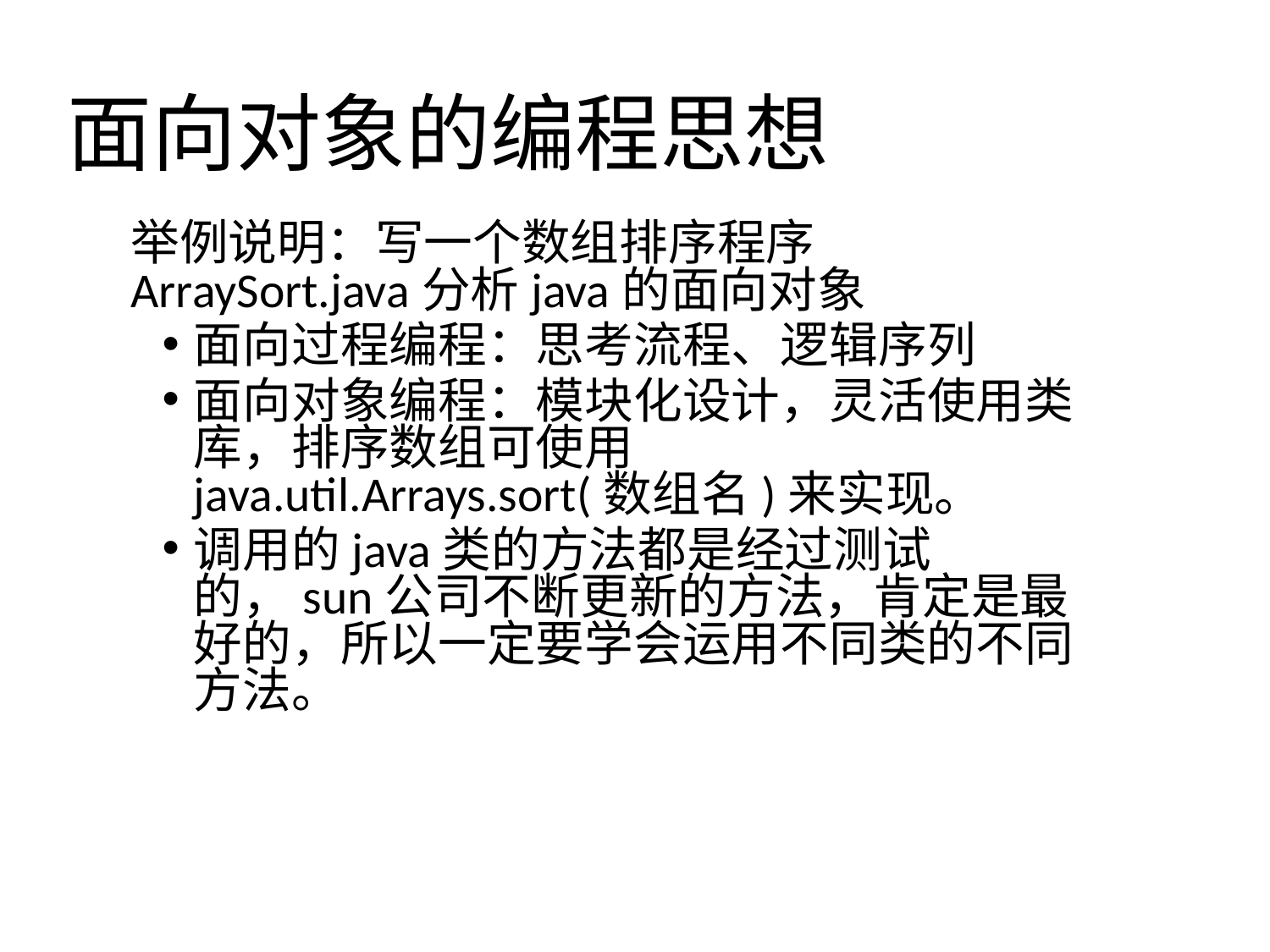

面向对象的编程思想
	举例说明：写一个数组排序程序ArraySort.java分析java的面向对象
面向过程编程：思考流程、逻辑序列
面向对象编程：模块化设计，灵活使用类库，排序数组可使用java.util.Arrays.sort(数组名)来实现。
调用的java类的方法都是经过测试的，sun公司不断更新的方法，肯定是最好的，所以一定要学会运用不同类的不同方法。